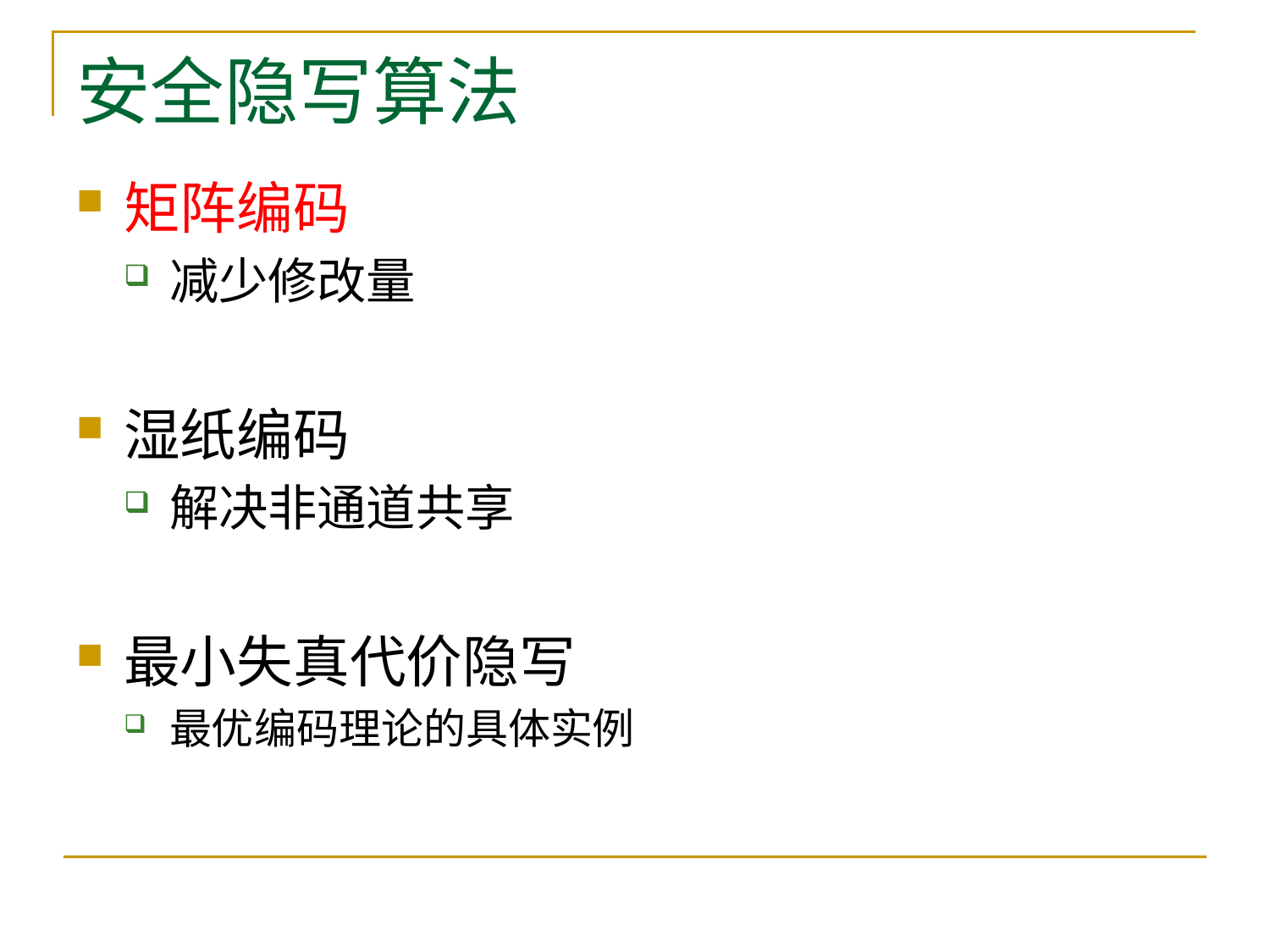

# 安全隐写算法
矩阵编码
减少修改量

湿纸编码
解决非通道共享

最小失真代价隐写
最优编码理论的具体实例